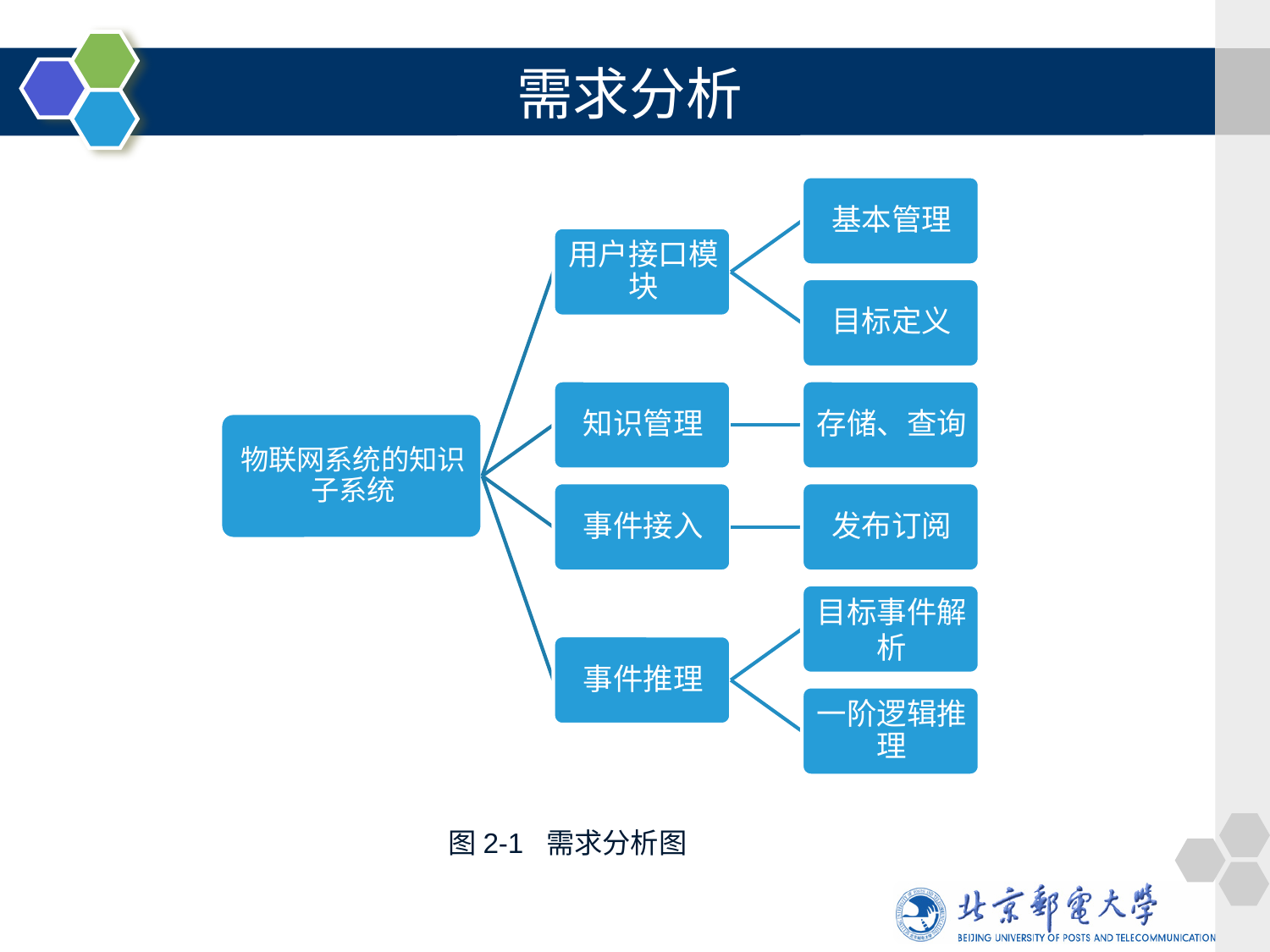

# 需求分析
物联网系统的知识子系统

用户接口模块

基本管理

目标定义

知识管理

存储、查询

事件接入

发布订阅

事件推理

目标事件解析

一阶逻辑推理
图2-1  需求分析图